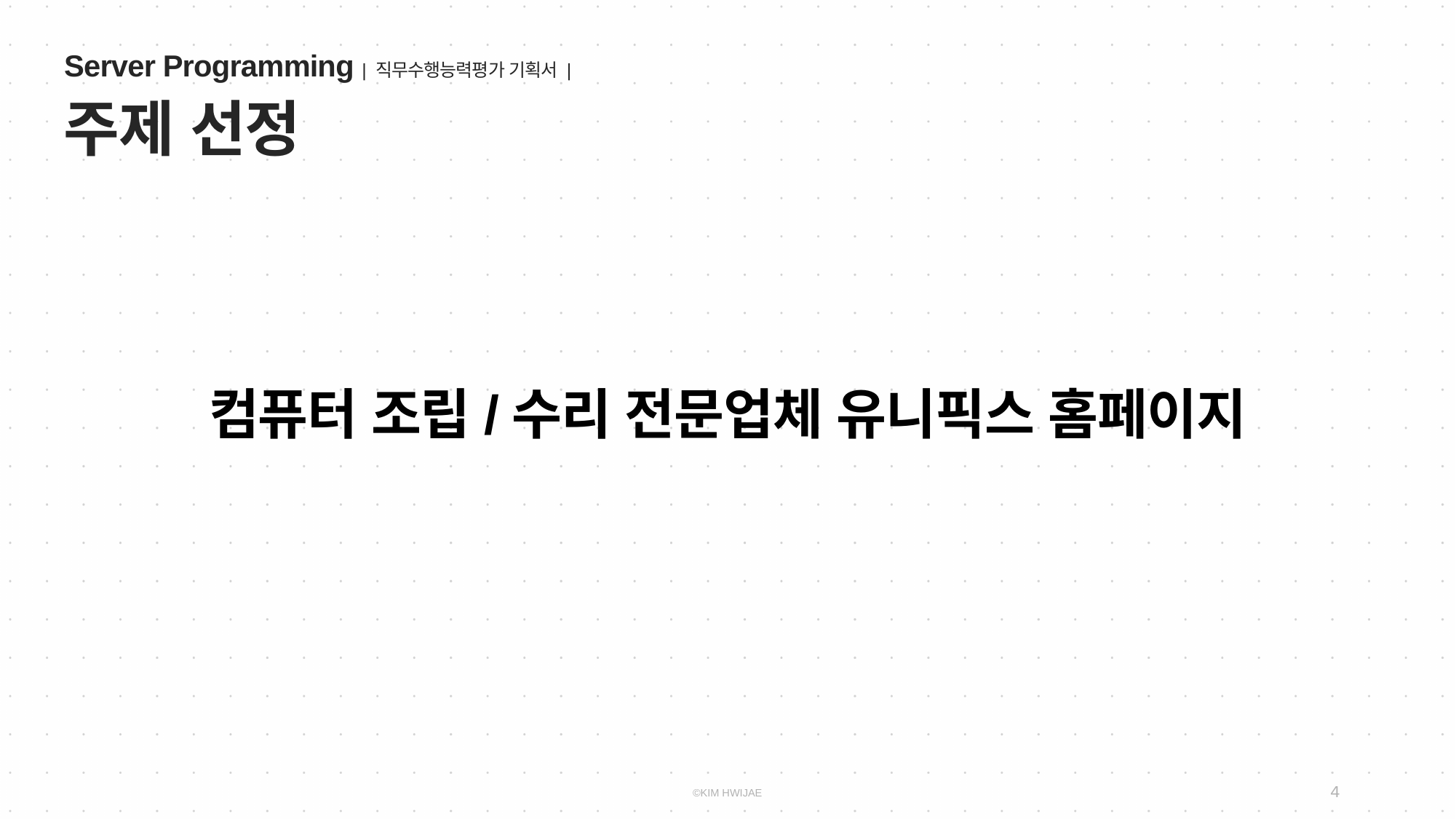

주제 선정
컴퓨터 조립/수리 전문업체 유니픽스 홈페이지